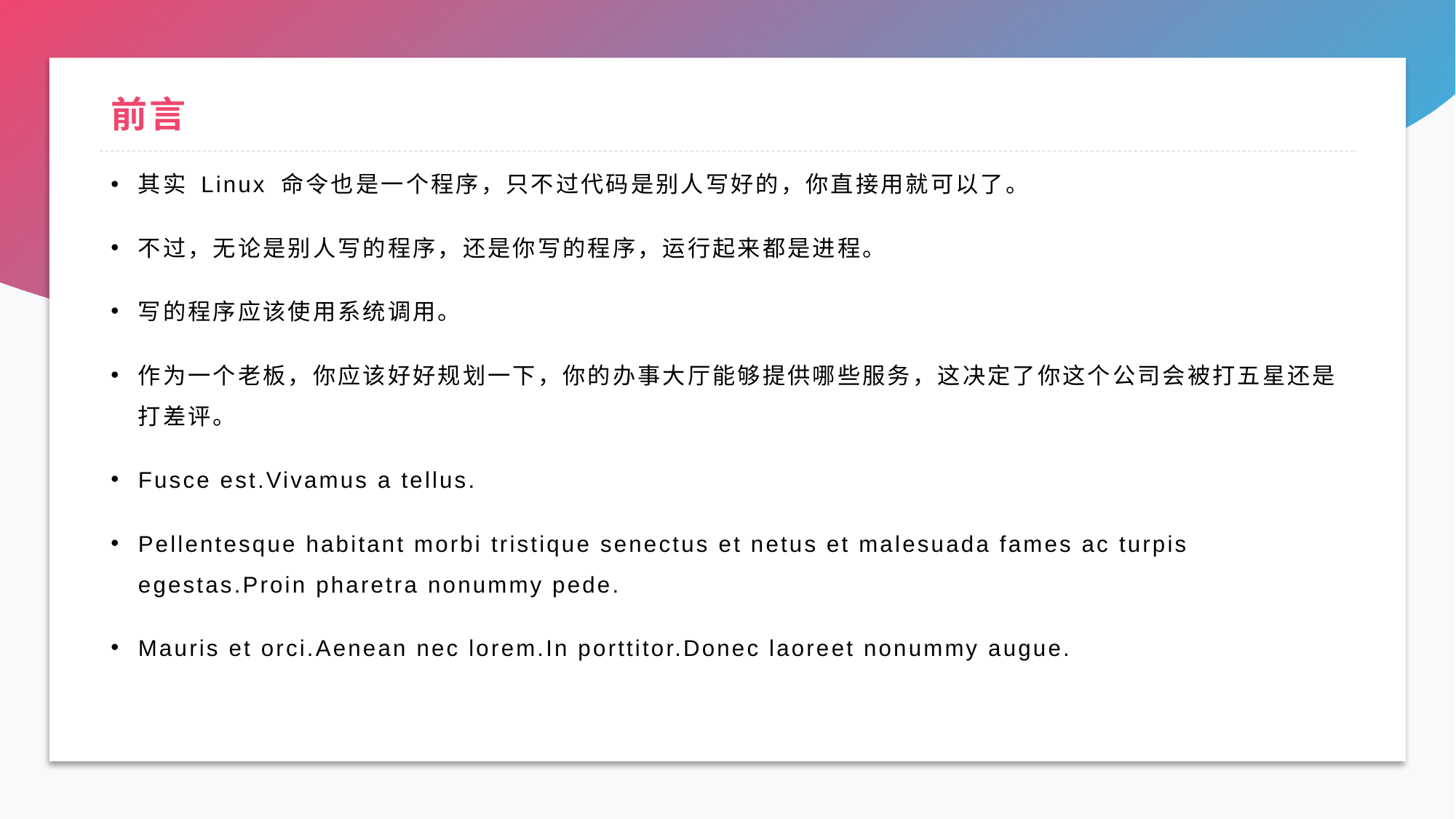

# 前言
其实 Linux 命令也是一个程序，只不过代码是别人写好的，你直接用就可以了。
不过，无论是别人写的程序，还是你写的程序，运行起来都是进程。
写的程序应该使用系统调用。
作为一个老板，你应该好好规划一下，你的办事大厅能够提供哪些服务，这决定了你这个公司会被打五星还是打差评。
Fusce est.Vivamus a tellus.
Pellentesque habitant morbi tristique senectus et netus et malesuada fames ac turpis egestas.Proin pharetra nonummy pede.
Mauris et orci.Aenean nec lorem.In porttitor.Donec laoreet nonummy augue.